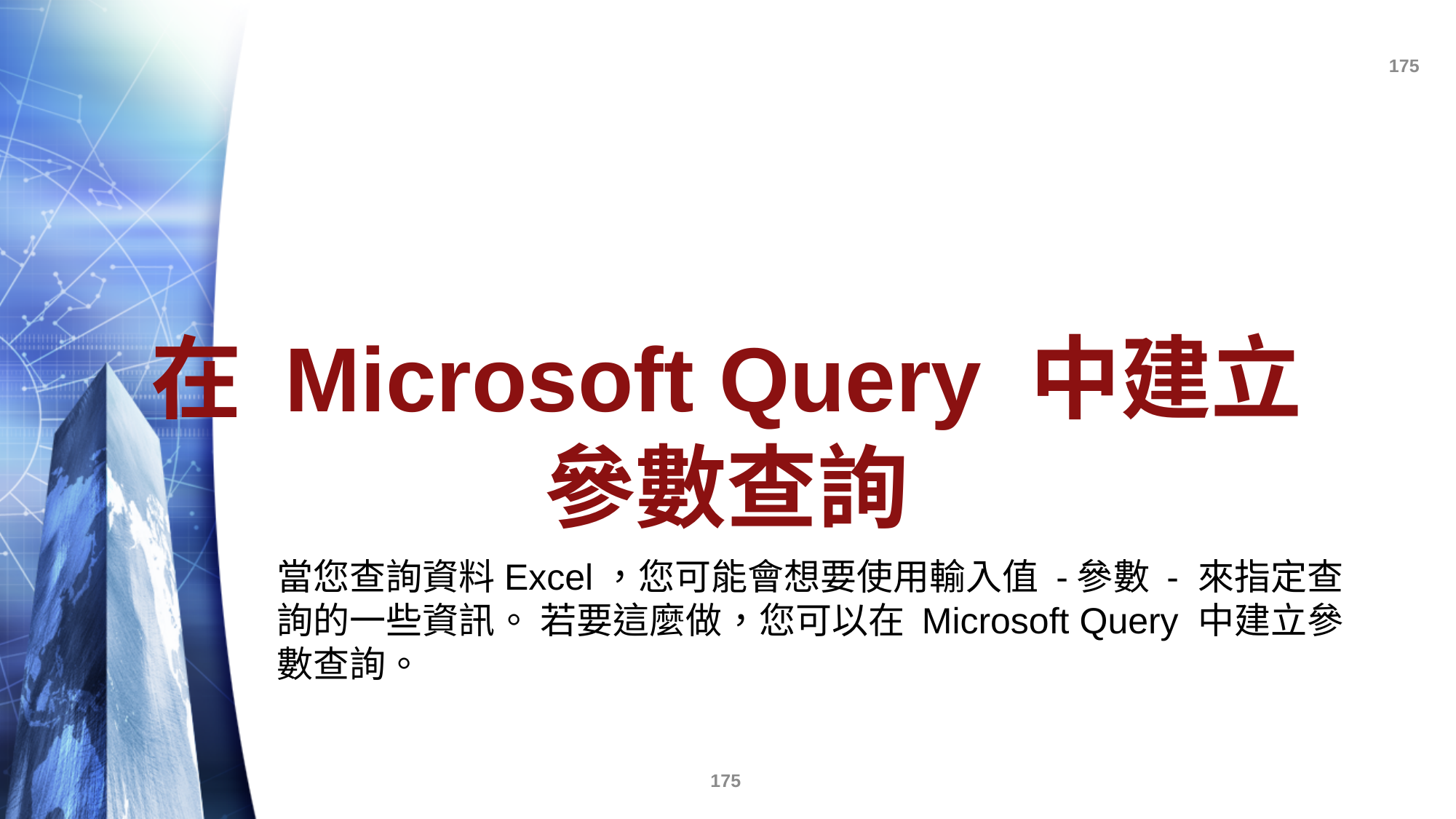

# 在 Microsoft Query 中建立參數查詢
當您查詢資料Excel，您可能會想要使用輸入值 -參數 - 來指定查詢的一些資訊。 若要這麼做，您可以在 Microsoft Query 中建立參數查詢。
175